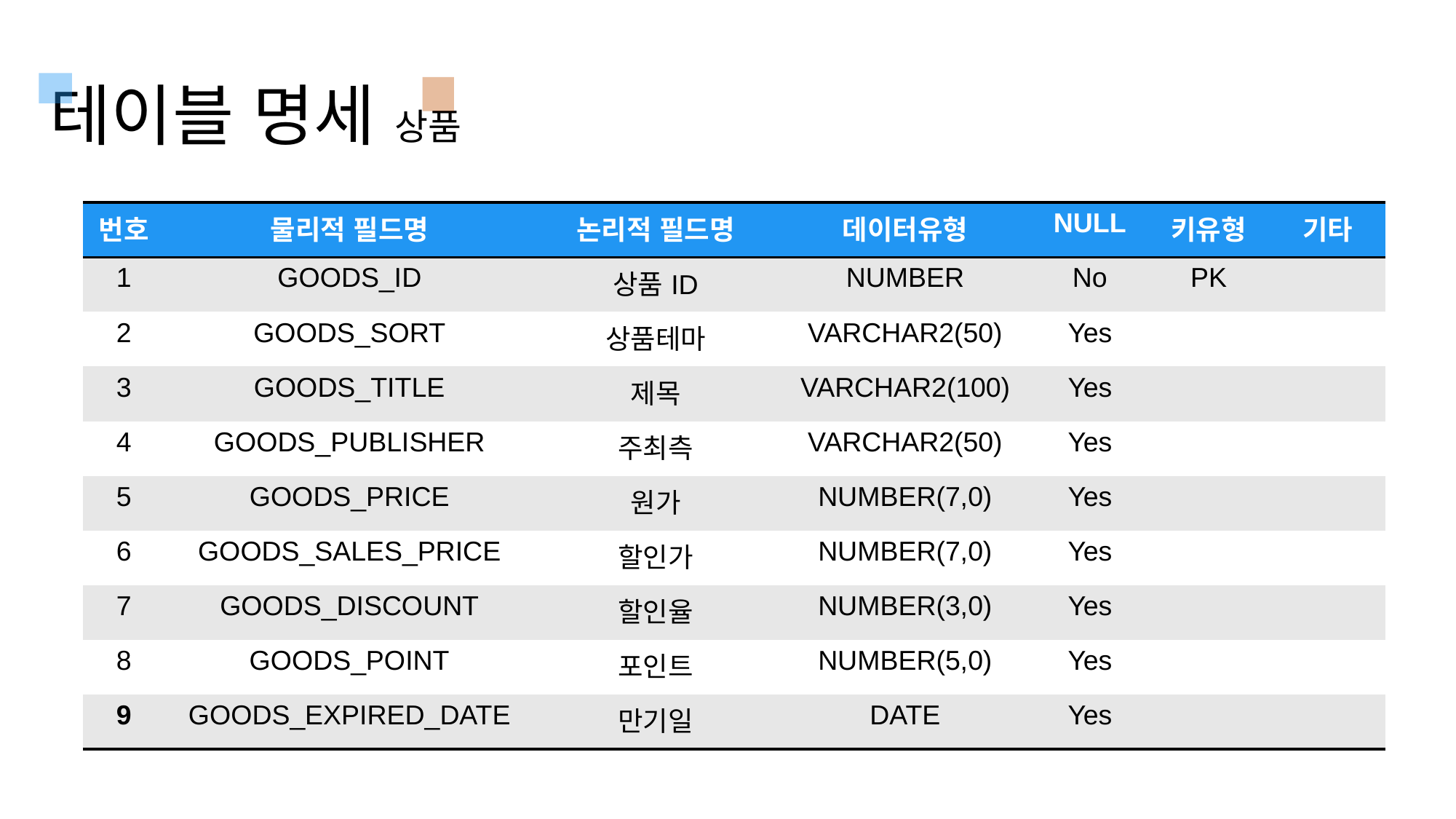

테이블 명세 상품

| 번호 | 물리적 필드명 | 논리적 필드명 | 데이터유형 | NULL | 키유형 | 기타 |
| --- | --- | --- | --- | --- | --- | --- |
| 1 | GOODS\_ID | 상품ID | NUMBER | No | PK |  |
| 2 | GOODS\_SORT | 상품테마 | VARCHAR2(50) | Yes |  |  |
| 3 | GOODS\_TITLE | 제목 | VARCHAR2(100) | Yes |  |  |
| 4 | GOODS\_PUBLISHER | 주최측 | VARCHAR2(50) | Yes |  |  |
| 5 | GOODS\_PRICE | 원가 | NUMBER(7,0) | Yes |  |  |
| 6 | GOODS\_SALES\_PRICE | 할인가 | NUMBER(7,0) | Yes |  |  |
| 7 | GOODS\_DISCOUNT | 할인율 | NUMBER(3,0) | Yes |  |  |
| 8 | GOODS\_POINT | 포인트 | NUMBER(5,0) | Yes |  |  |
| 9 | GOODS\_EXPIRED\_DATE | 만기일 | DATE | Yes |  |  |